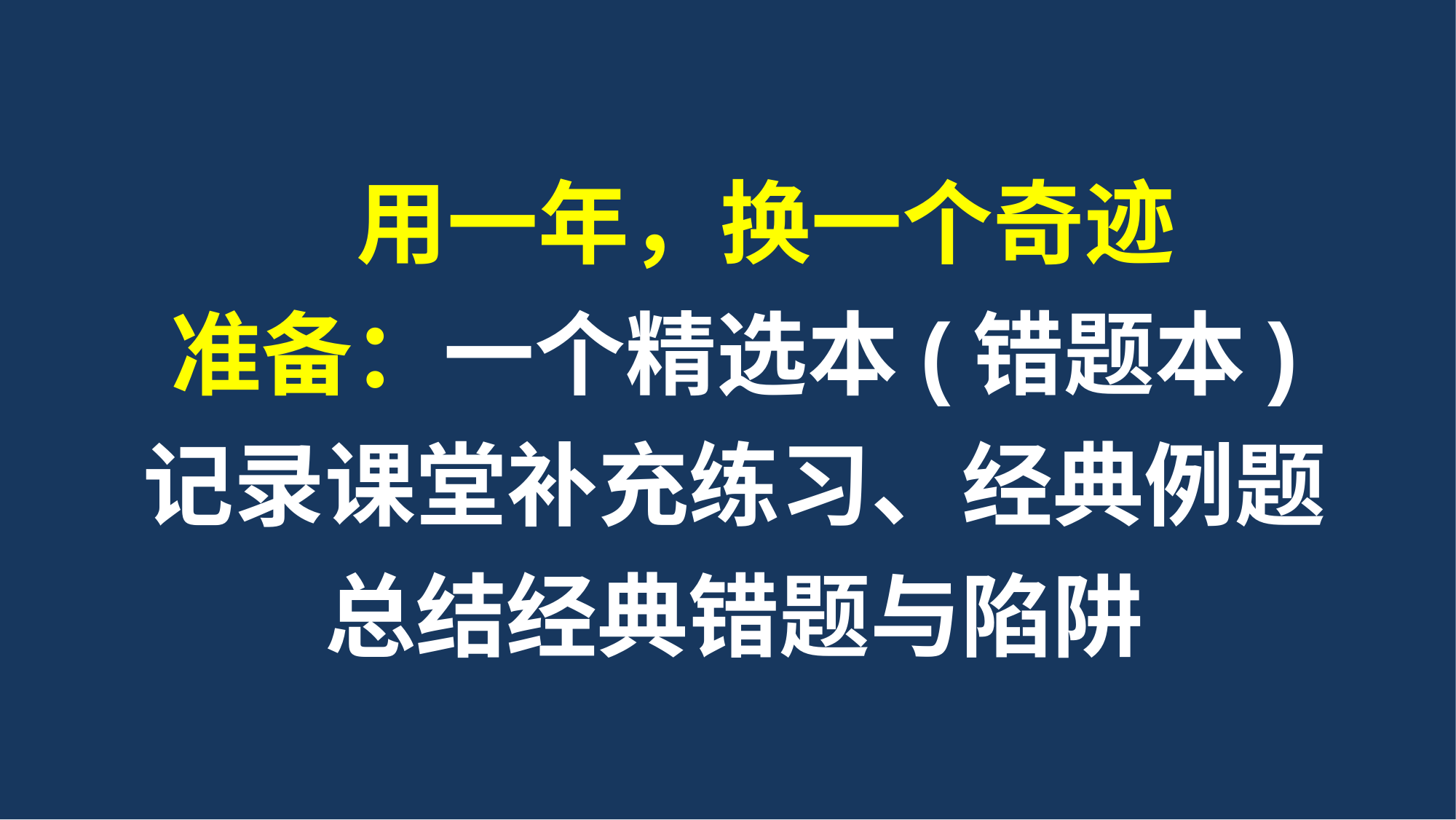

用一年，换一个奇迹
准备：一个精选本(错题本)
记录课堂补充练习、经典例题
总结经典错题与陷阱